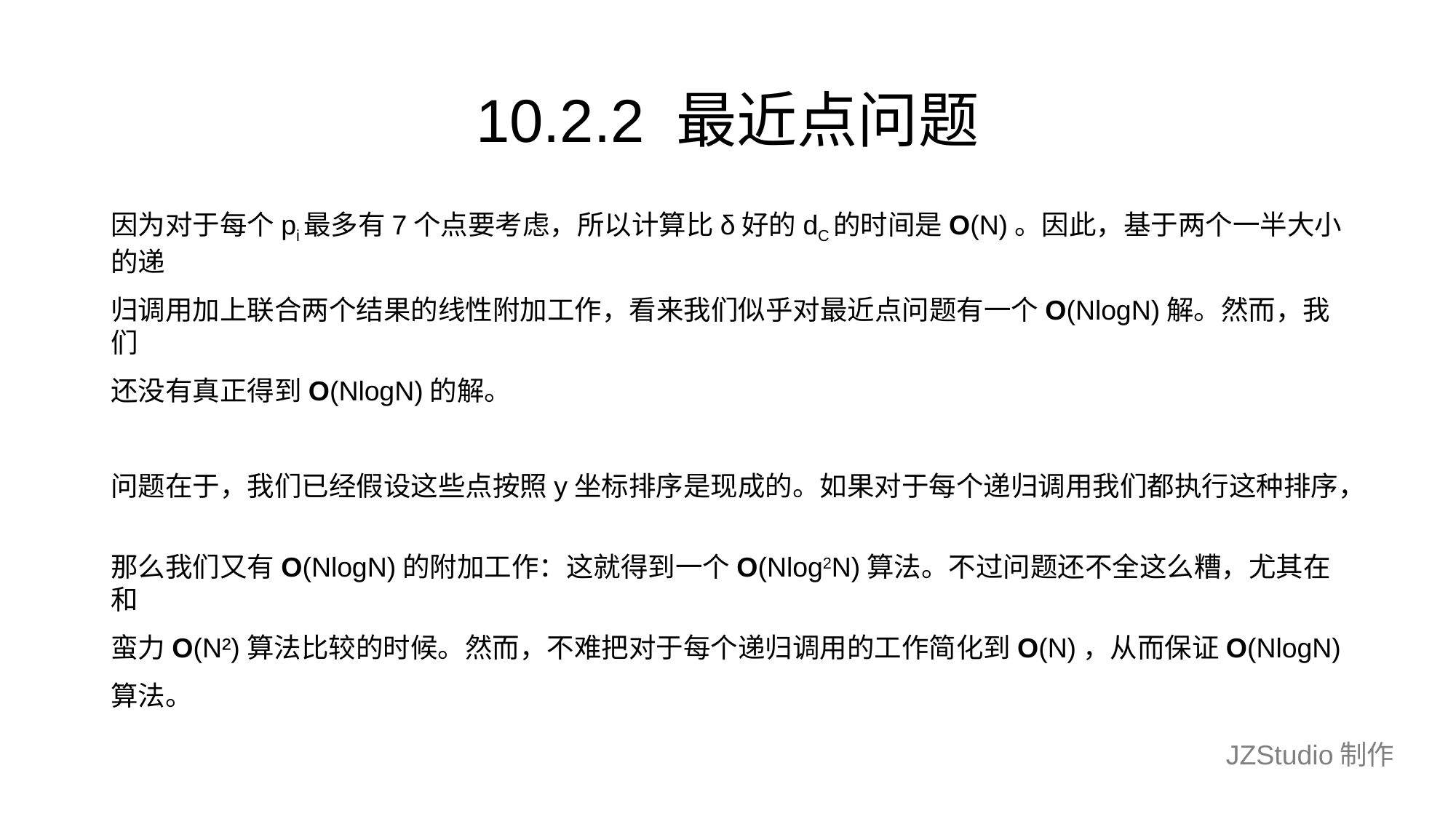

# 10.2.2 最近点问题
因为对于每个pi最多有7个点要考虑，所以计算比δ好的dC的时间是O(N)。因此，基于两个一半大小的递
归调用加上联合两个结果的线性附加工作，看来我们似乎对最近点问题有一个O(NlogN)解。然而，我们
还没有真正得到O(NlogN)的解。

问题在于，我们已经假设这些点按照y坐标排序是现成的。如果对于每个递归调用我们都执行这种排序，
那么我们又有O(NlogN)的附加工作：这就得到一个O(Nlog2N)算法。不过问题还不全这么糟，尤其在和
蛮力O(N²)算法比较的时候。然而，不难把对于每个递归调用的工作简化到O(N)，从而保证O(NlogN)
算法。